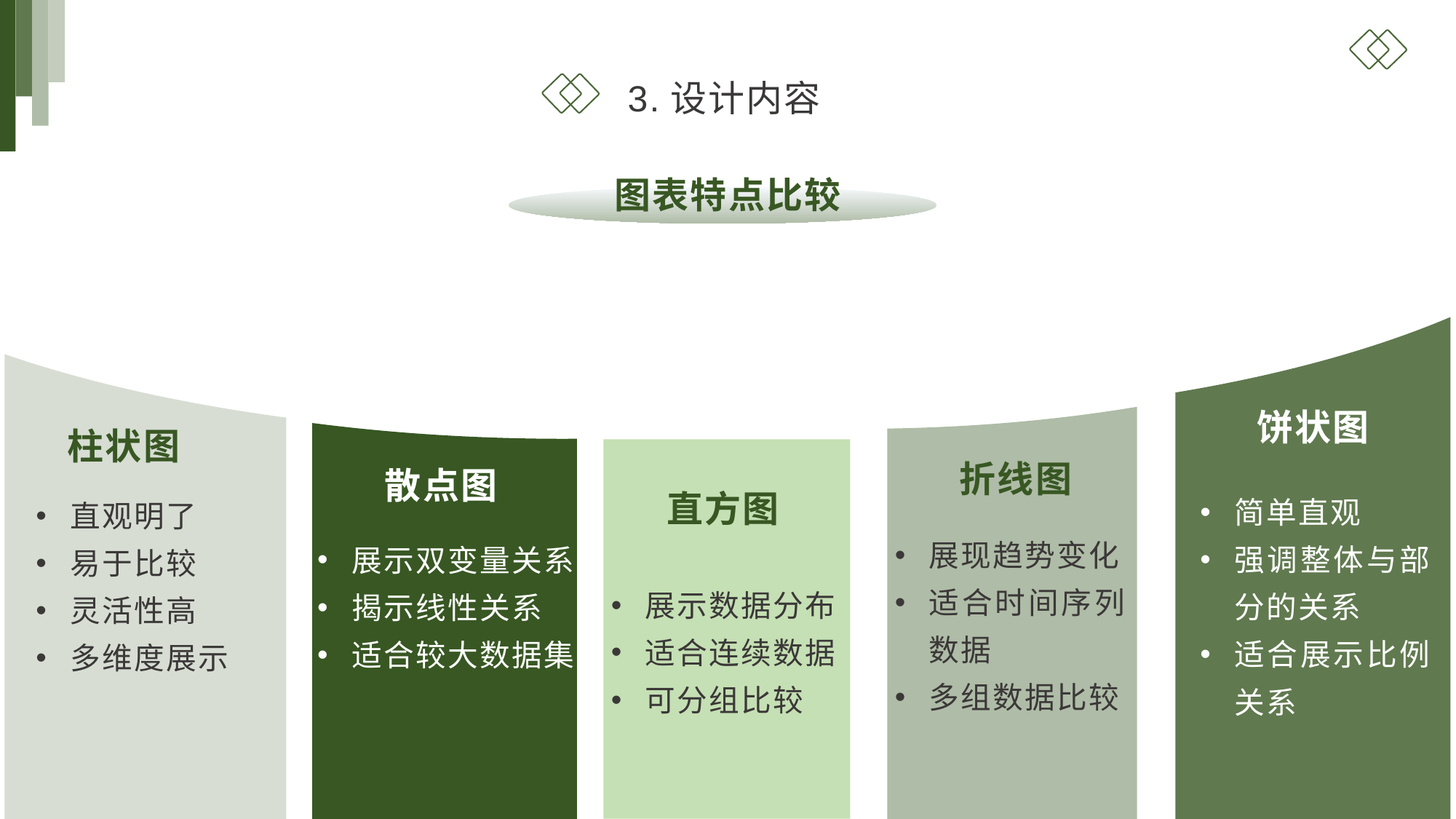

3.设计内容

图表特点比较

饼状图
柱状图

折线图

散点图
直方图
简单直观
强调整体与部分的关系
适合展示比例关系
直观明了
易于比较
灵活性高
多维度展示
展现趋势变化
适合时间序列数据
多组数据比较
展示双变量关系
揭示线性关系
适合较大数据集

展示数据分布
适合连续数据
可分组比较